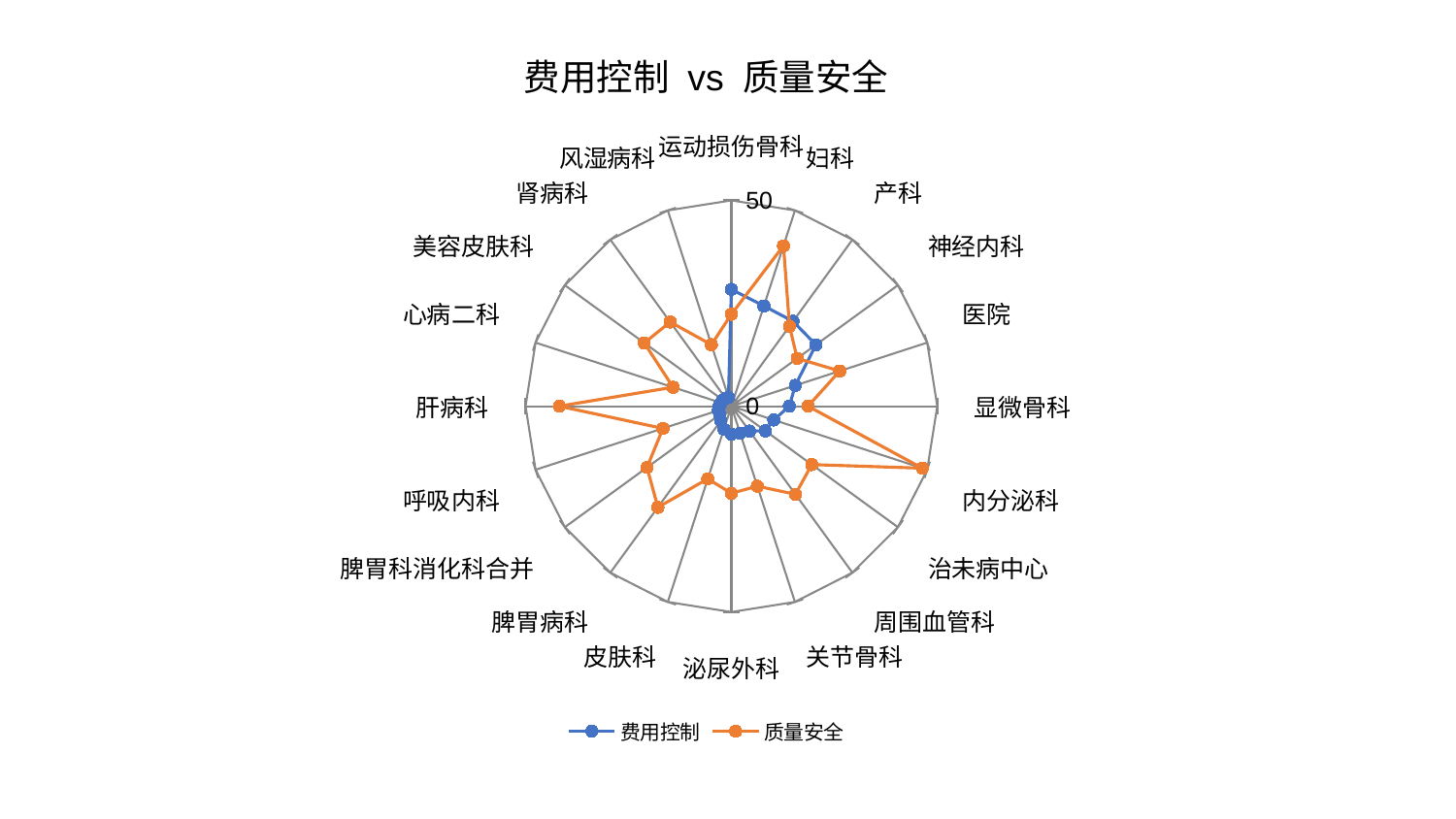

### Chart: 费用控制 vs 质量安全

| Category | 费用控制 | 质量安全 |
|---|---|---|
| 运动损伤骨科 | 28.38130935712964 | 22.3411008192837 |
| 妇科 | 25.599949391990258 | 40.9751018404622 |
| 产科 | 25.49369990681046 | 24.018012944783944 |
| 神经内科 | 25.38382398934588 | 19.75459571583159 |
| 医院 | 16.329177944202314 | 27.674609891489673 |
| 显微骨科 | 14.075368463354303 | 18.61148471061266 |
| 内分泌科 | 10.842409299209999 | 48.761950582508106 |
| 治未病中心 | 10.20696708295258 | 24.139817974290377 |
| 周围血管科 | 7.476840279386386 | 26.475806502247956 |
| 关节骨科 | 6.89900958068257 | 20.445646689211127 |
| 泌尿外科 | 6.8471587793774615 | 21.16258636364733 |
| 皮肤科 | 5.879387794176574 | 18.557788337057552 |
| 脾胃病科 | 4.343730428310917 | 30.371393576466595 |
| 脾胃科消化科合并 | 3.4900334932661696 | 25.33717424964531 |
| 呼吸内科 | 3.3286454867892585 | 17.482955707812227 |
| 肝病科 | 2.9337443876993543 | 41.788952491124725 |
| 心病二科 | 2.6305053625463577 | 14.888242446024572 |
| 美容皮肤科 | 2.559895731590681 | 26.157908544554466 |
| 肾病科 | 2.385253664298287 | 25.291361429931726 |
| 风湿病科 | 2.284373062292471 | 15.715262289985821 |
64